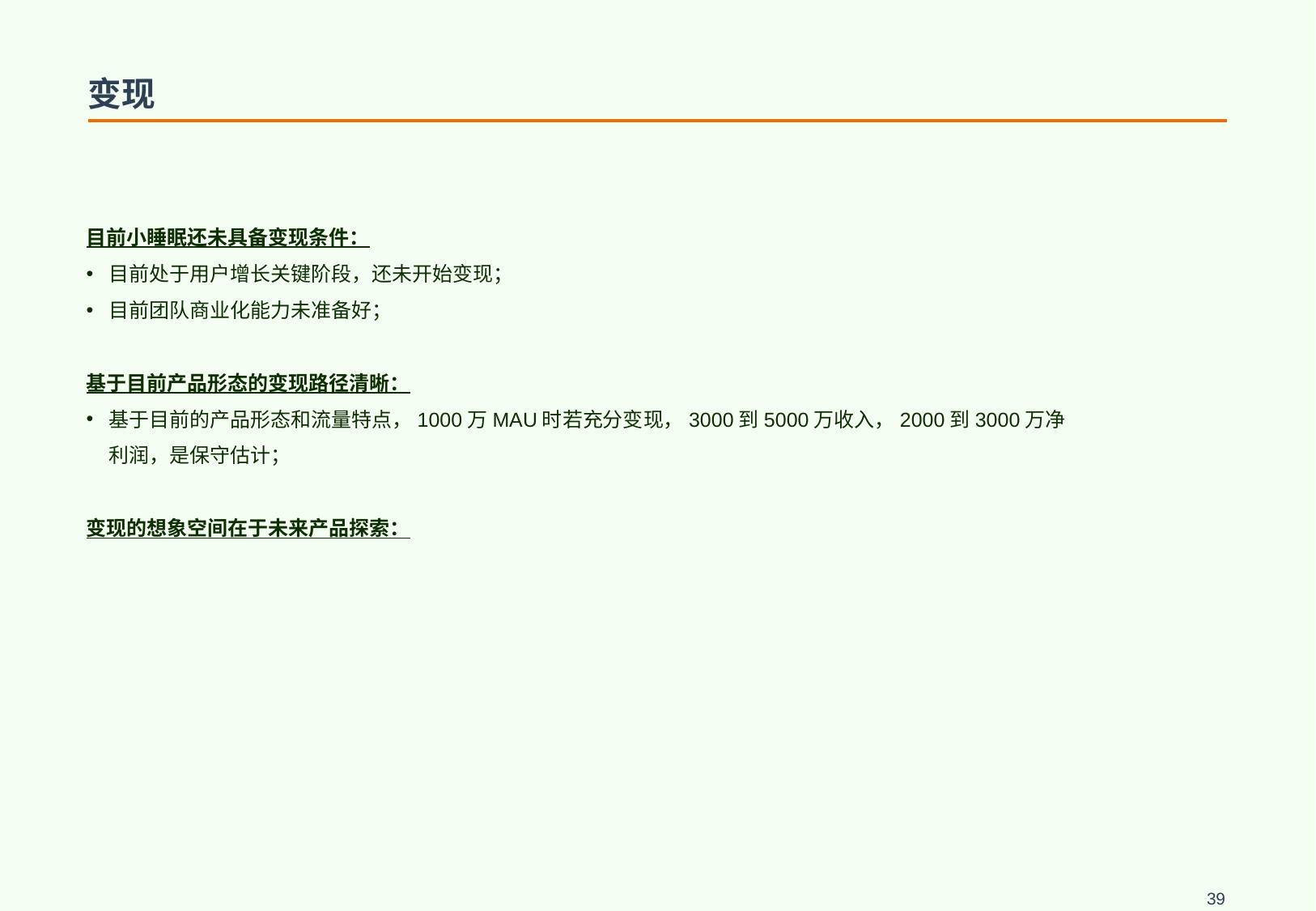

# 变现
目前小睡眠还未具备变现条件：
目前处于用户增长关键阶段，还未开始变现；
目前团队商业化能力未准备好；

基于目前产品形态的变现路径清晰：
基于目前的产品形态和流量特点，1000万MAU时若充分变现，3000到5000万收入，2000到3000万净利润，是保守估计；

变现的想象空间在于未来产品探索：